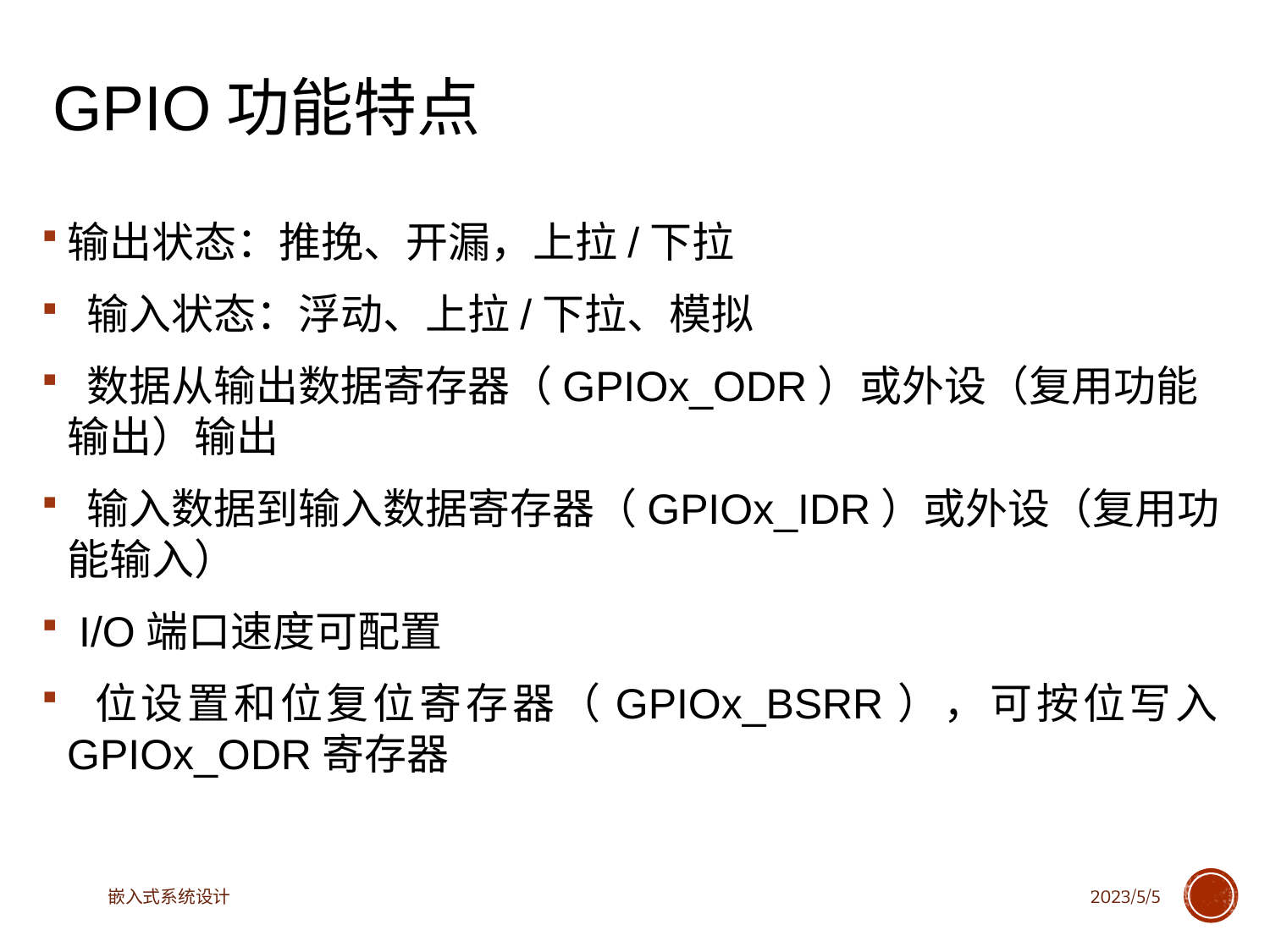

# GPIO功能特点
输出状态：推挽、开漏，上拉/下拉
 输入状态：浮动、上拉/下拉、模拟
 数据从输出数据寄存器（GPIOx_ODR）或外设（复用功能输出）输出
 输入数据到输入数据寄存器（GPIOx_IDR）或外设（复用功能输入）
 I/O端口速度可配置
 位设置和位复位寄存器（GPIOx_BSRR），可按位写入GPIOx_ODR寄存器
嵌入式系统设计
2023/5/5